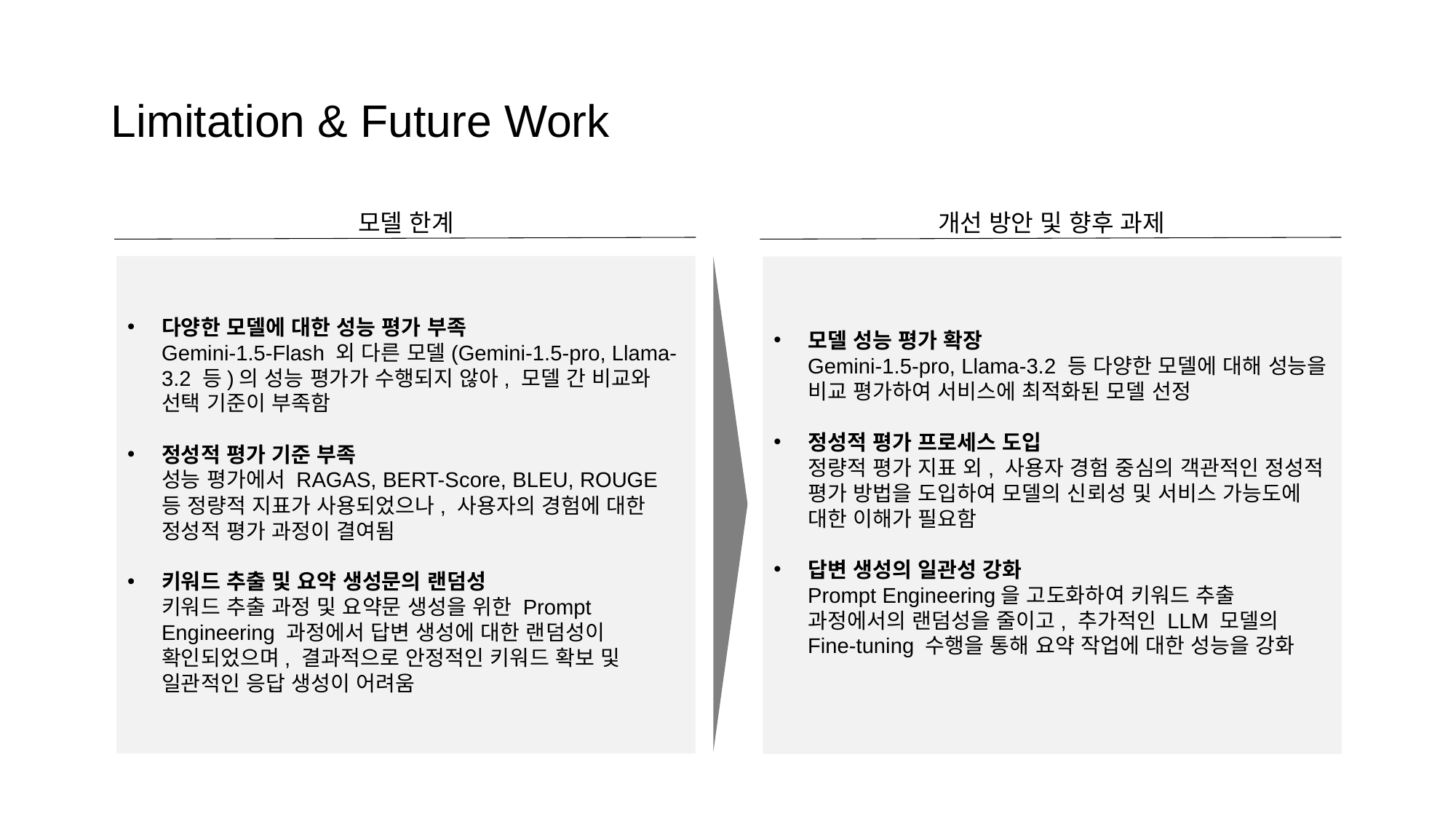

RAG 에서 추가로 시도해볼만한 것
평가 자체에서 정성평가가 부족
모델을 돌렸을때 보편화된 질문들에대해서 보편화된 성능을 확인해야함

기대 이익 -
RAG 데이터셋 구축
Prompt Engineering 관점에서 추가적으로 필요한 부분.
# Limitation & Future Work​
Prompt Engineering
Robust한 결과값을 얻기 어려웠음. (문장 구조의 변형, 스페이스 등 텍스트 추가)에도 결과값이 변형됨 -> 모델이 생성하는 랜덤성을 줄여줄 수 있는 프롬프트로의 개선 필요
모델 한계
Gemini-1.5-Flash 외, 여러 모델(Genmini-1.5-pro, Llama.3.2 등)에 대한 성능 평가가 수행되지 못함
성능 평가 과정에서 정성 평가 과정이 결여되어 모델에 대한 보편화된 성능이 확인되지 못함
키워드 추출 과정에서 LLM 모델 답변 생성의 랜덤성으로 인해 안정적인 키워드 확보가 어려움

개선 방안 및 향후 과제
모델 한계
다양한 모델에 대한 성능 평가 부족
Gemini-1.5-Flash 외 다른 모델(Gemini-1.5-pro, Llama-3.2 등)의 성능 평가가 수행되지 않아, 모델 간 비교와 선택 기준이 부족함

정성적 평가 기준 부족
성능 평가에서 RAGAS, BERT-Score, BLEU, ROUGE 등 정량적 지표가 사용되었으나, 사용자의 경험에 대한 정성적 평가 과정이 결여됨

키워드 추출 및 요약 생성문의 랜덤성
키워드 추출 과정 및 요약문 생성을 위한 Prompt Engineering 과정에서 답변 생성에 대한 랜덤성이 확인되었으며, 결과적으로 안정적인 키워드 확보 및 일관적인 응답 생성이 어려움
모델 성능 평가 확장
Gemini-1.5-pro, Llama-3.2 등 다양한 모델에 대해 성능을 비교 평가하여 서비스에 최적화된 모델 선정

정성적 평가 프로세스 도입
정량적 평가 지표 외, 사용자 경험 중심의 객관적인 정성적 평가 방법을 도입하여 모델의 신뢰성 및 서비스 가능도에 대한 이해가 필요함

답변 생성의 일관성 강화
Prompt Engineering을 고도화하여 키워드 추출 과정에서의 랜덤성을 줄이고, 추가적인 LLM 모델의 Fine-tuning 수행을 통해 요약 작업에 대한 성능을 강화

이곳에 실제로 값을 넣으면 됩니다!ㅁㅁㅁㅁㅁㅁㅁ
모델 측정 후 넣을 예정

부족한점
-> 여러 모델(Gemini-1.5-pro or Lamma3.2 등)간 의 성능을 비교하려고 하였으나 시간 부족으로 인해 한 개의 모델만 평가하고 나머지는 수행하지 못하였음
-> 추후 수행할 예정